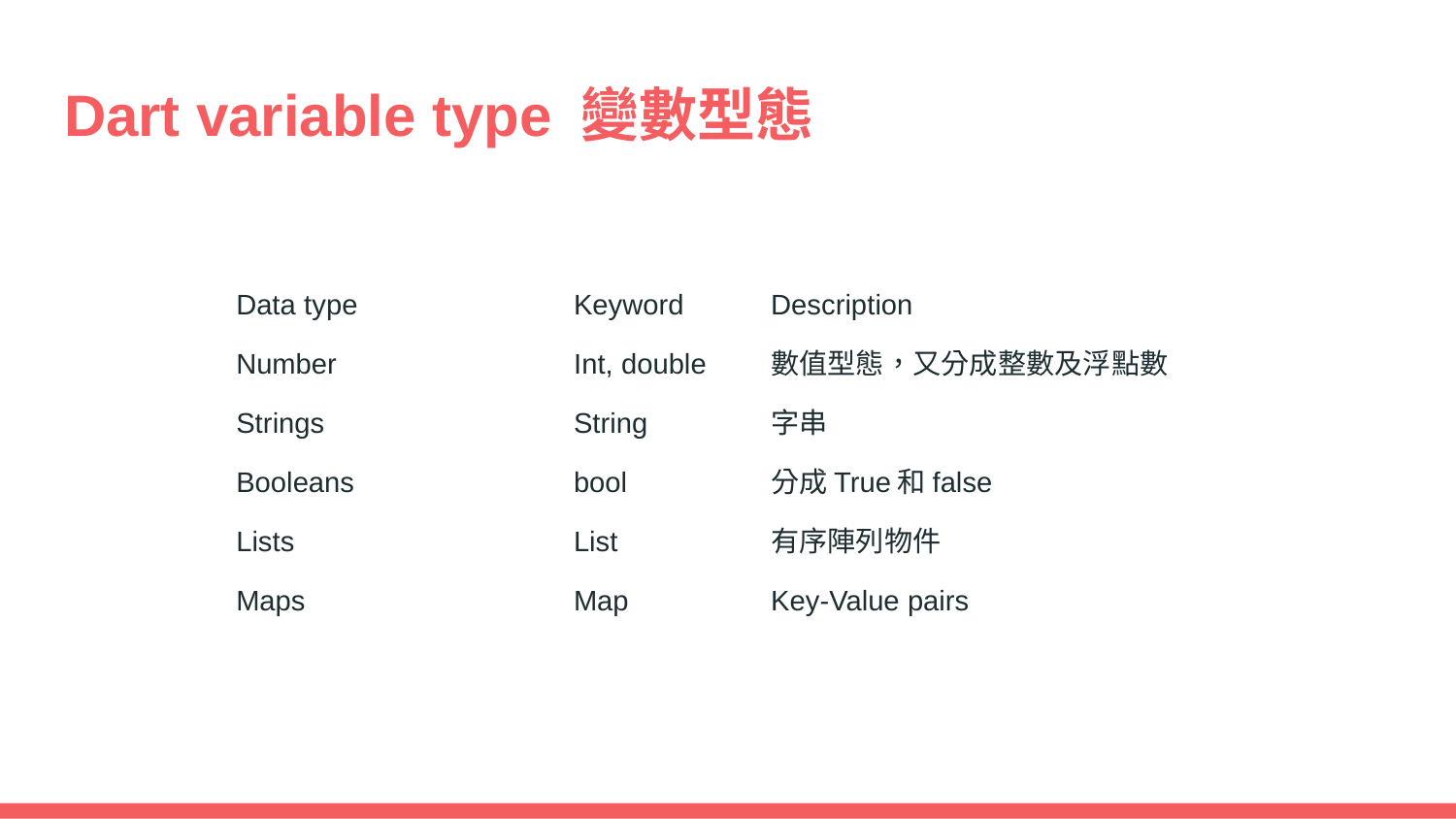

# Dart variable type 變數型態
| Data type | Keyword | Description |
| --- | --- | --- |
| Number | Int, double | 數值型態，又分成整數及浮點數 |
| Strings | String | 字串 |
| Booleans | bool | 分成True和false |
| Lists | List | 有序陣列物件 |
| Maps | Map | Key-Value pairs |